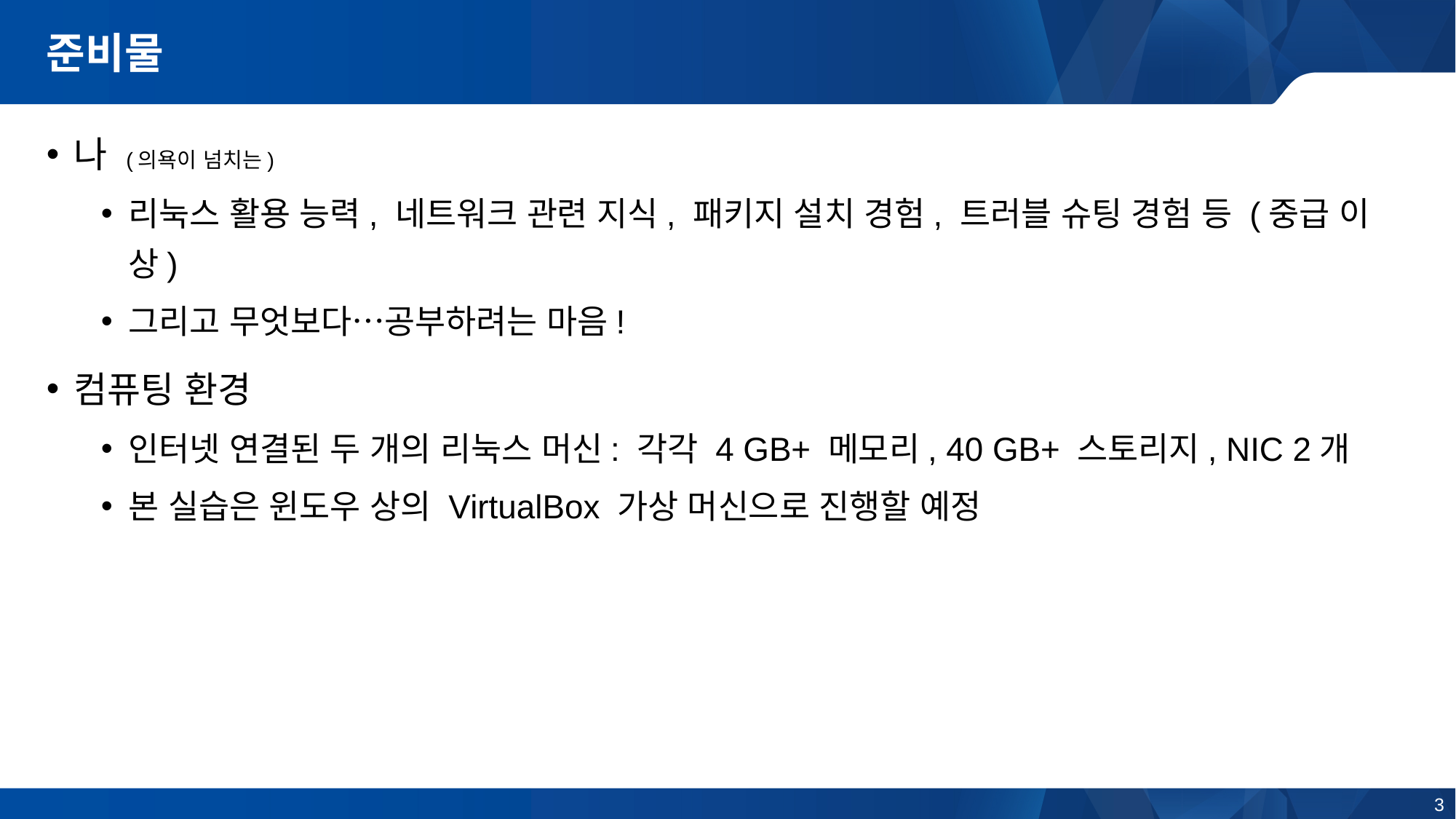

# 준비물
나 (의욕이 넘치는)
리눅스 활용 능력, 네트워크 관련 지식, 패키지 설치 경험, 트러블 슈팅 경험 등 (중급 이상)
그리고 무엇보다…공부하려는 마음!
컴퓨팅 환경
인터넷 연결된 두 개의 리눅스 머신: 각각 4 GB+ 메모리, 40 GB+ 스토리지, NIC 2개
본 실습은 윈도우 상의 VirtualBox 가상 머신으로 진행할 예정

3